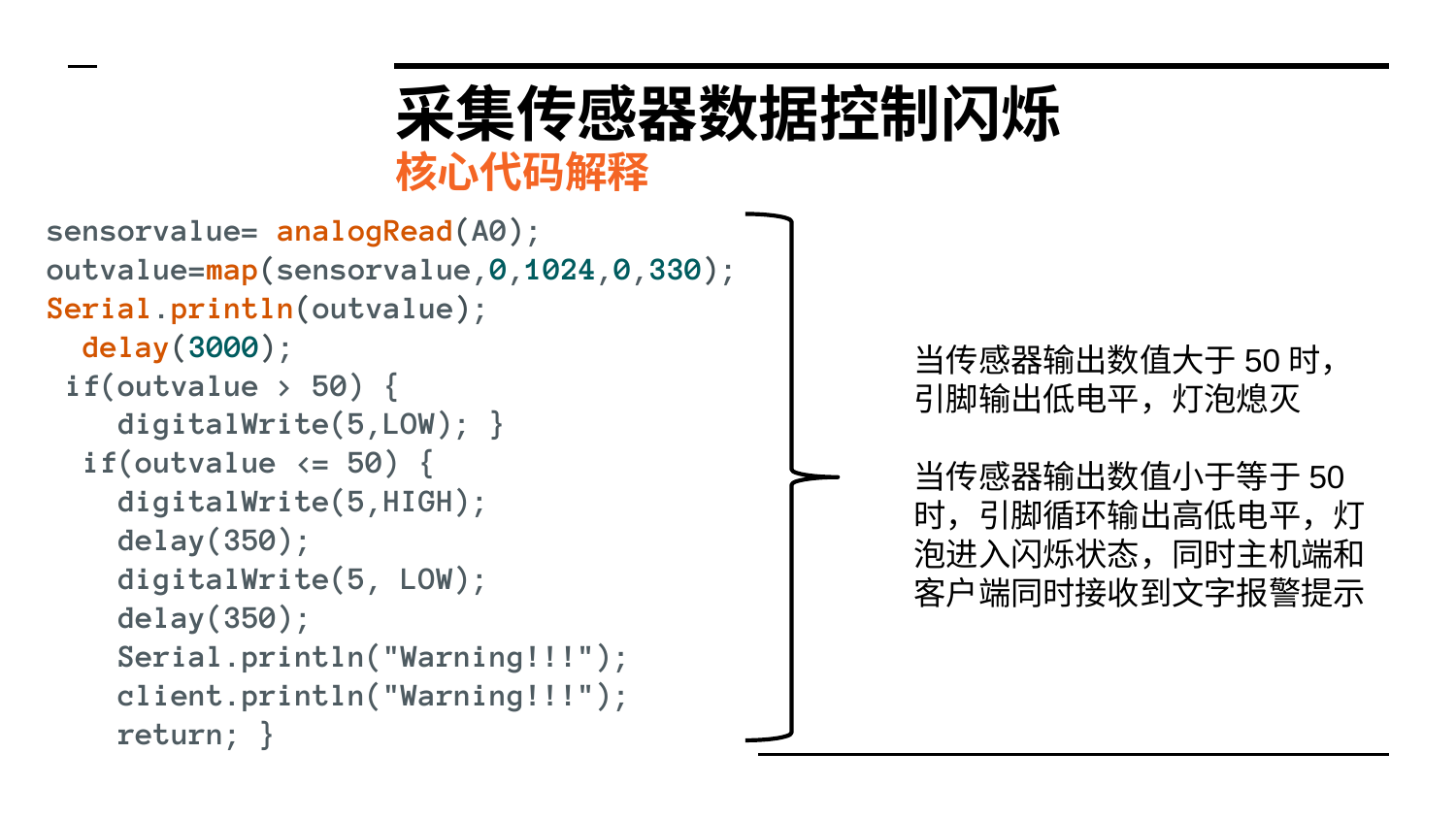

# 采集传感器数据控制闪烁
核心代码解释
sensorvalue= analogRead(A0);
outvalue=map(sensorvalue,0,1024,0,330);
Serial.println(outvalue);
  delay(3000);
 if(outvalue > 50) {
    digitalWrite(5,LOW); }
  if(outvalue <= 50) {
    digitalWrite(5,HIGH);
    delay(350);
    digitalWrite(5, LOW);
    delay(350);
    Serial.println("Warning!!!");
    client.println("Warning!!!");
    return; }

当传感器输出数值大于50时，引脚输出低电平，灯泡熄灭

当传感器输出数值小于等于50时，引脚循环输出高低电平，灯泡进入闪烁状态，同时主机端和客户端同时接收到文字报警提示